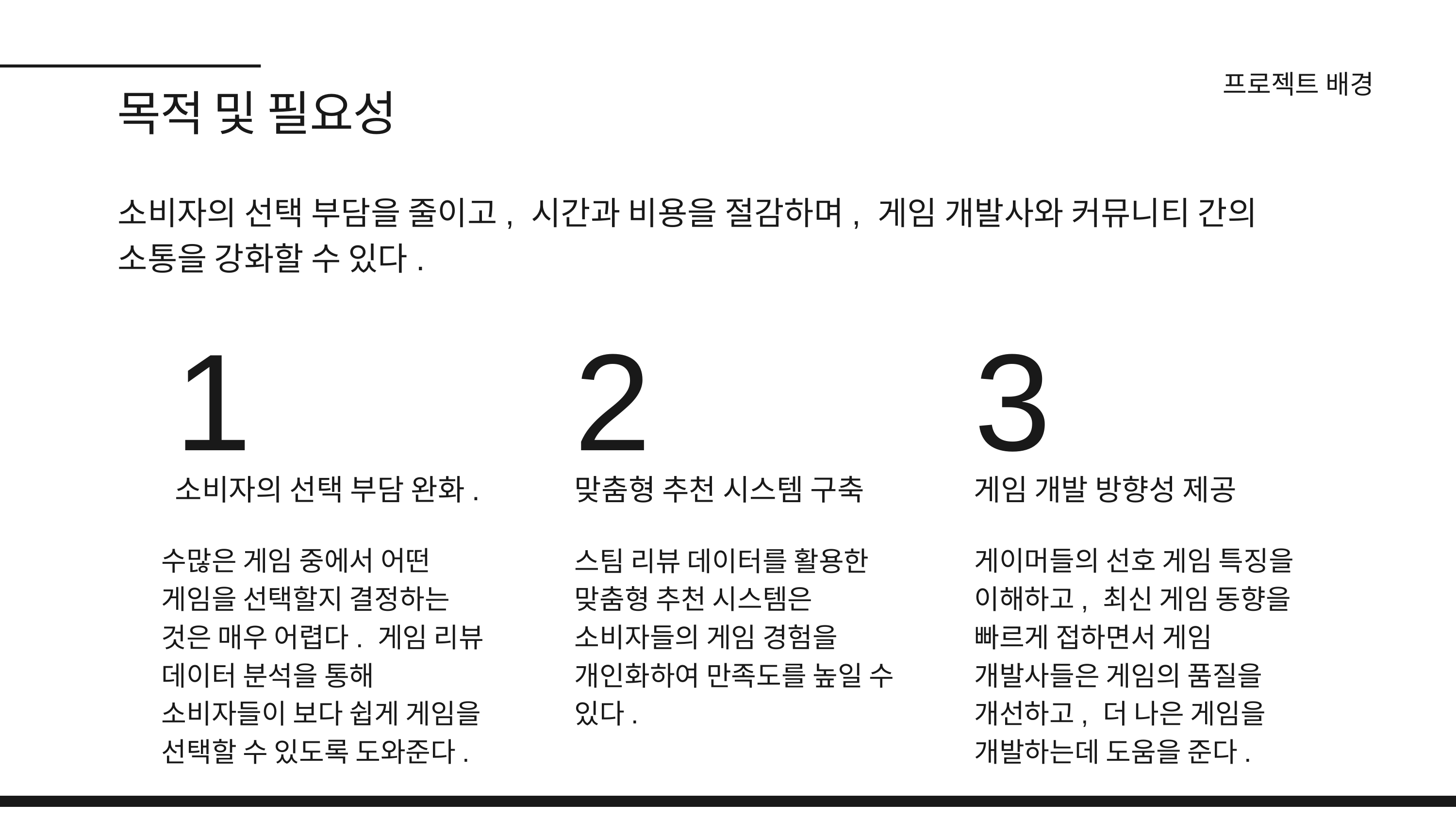

프로젝트 배경

목적 및 필요성
소비자의 선택 부담을 줄이고, 시간과 비용을 절감하며, 게임 개발사와 커뮤니티 간의 소통을 강화할 수 있다.
1
2
3
소비자의 선택 부담 완화.
맞춤형 추천 시스템 구축
게임 개발 방향성 제공
수많은 게임 중에서 어떤 게임을 선택할지 결정하는 것은 매우 어렵다. 게임 리뷰 데이터 분석을 통해 소비자들이 보다 쉽게 게임을 선택할 수 있도록 도와준다.
스팀 리뷰 데이터를 활용한 맞춤형 추천 시스템은 소비자들의 게임 경험을 개인화하여 만족도를 높일 수 있다.
게이머들의 선호 게임 특징을 이해하고, 최신 게임 동향을 빠르게 접하면서 게임 개발사들은 게임의 품질을 개선하고, 더 나은 게임을 개발하는데 도움을 준다.